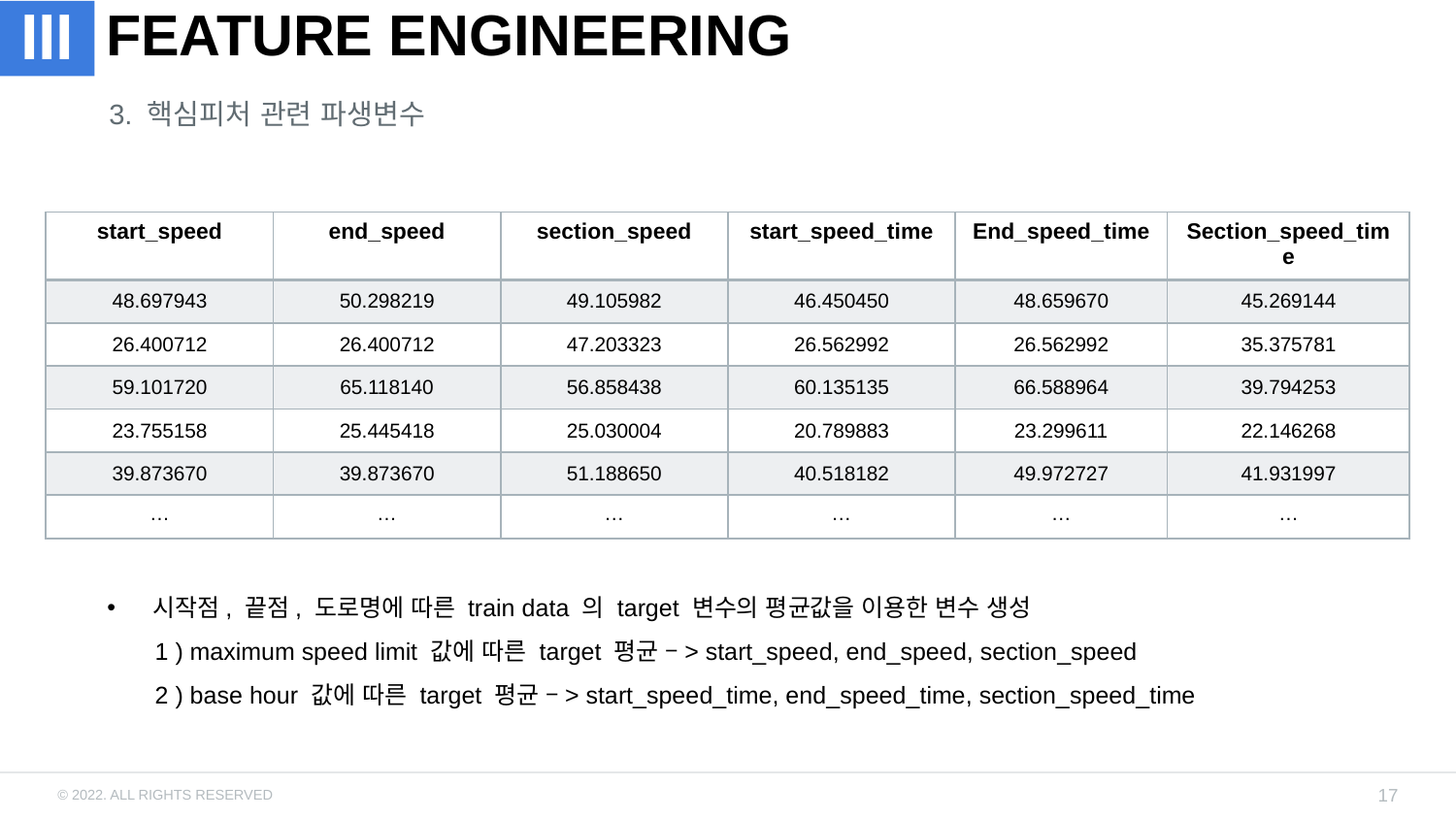

# FEATURE ENGINEERING
III
3. 핵심피처 관련 파생변수
| start\_speed | end\_speed | section\_speed | start\_speed\_time | End\_speed\_time | Section\_speed\_time |
| --- | --- | --- | --- | --- | --- |
| 48.697943 | 50.298219 | 49.105982 | 46.450450 | 48.659670 | 45.269144 |
| 26.400712 | 26.400712 | 47.203323 | 26.562992 | 26.562992 | 35.375781 |
| 59.101720 | 65.118140 | 56.858438 | 60.135135 | 66.588964 | 39.794253 |
| 23.755158 | 25.445418 | 25.030004 | 20.789883 | 23.299611 | 22.146268 |
| 39.873670 | 39.873670 | 51.188650 | 40.518182 | 49.972727 | 41.931997 |
| … | … | … | … | … | … |
시작점, 끝점, 도로명에 따른 train data 의 target 변수의 평균값을 이용한 변수 생성
       1 ) maximum speed limit 값에 따른 target 평균 –> start_speed, end_speed, section_speed
       2 ) base hour 값에 따른 target 평균 –> start_speed_time, end_speed_time, section_speed_time

17
© 2022. ALL RIGHTS RESERVED